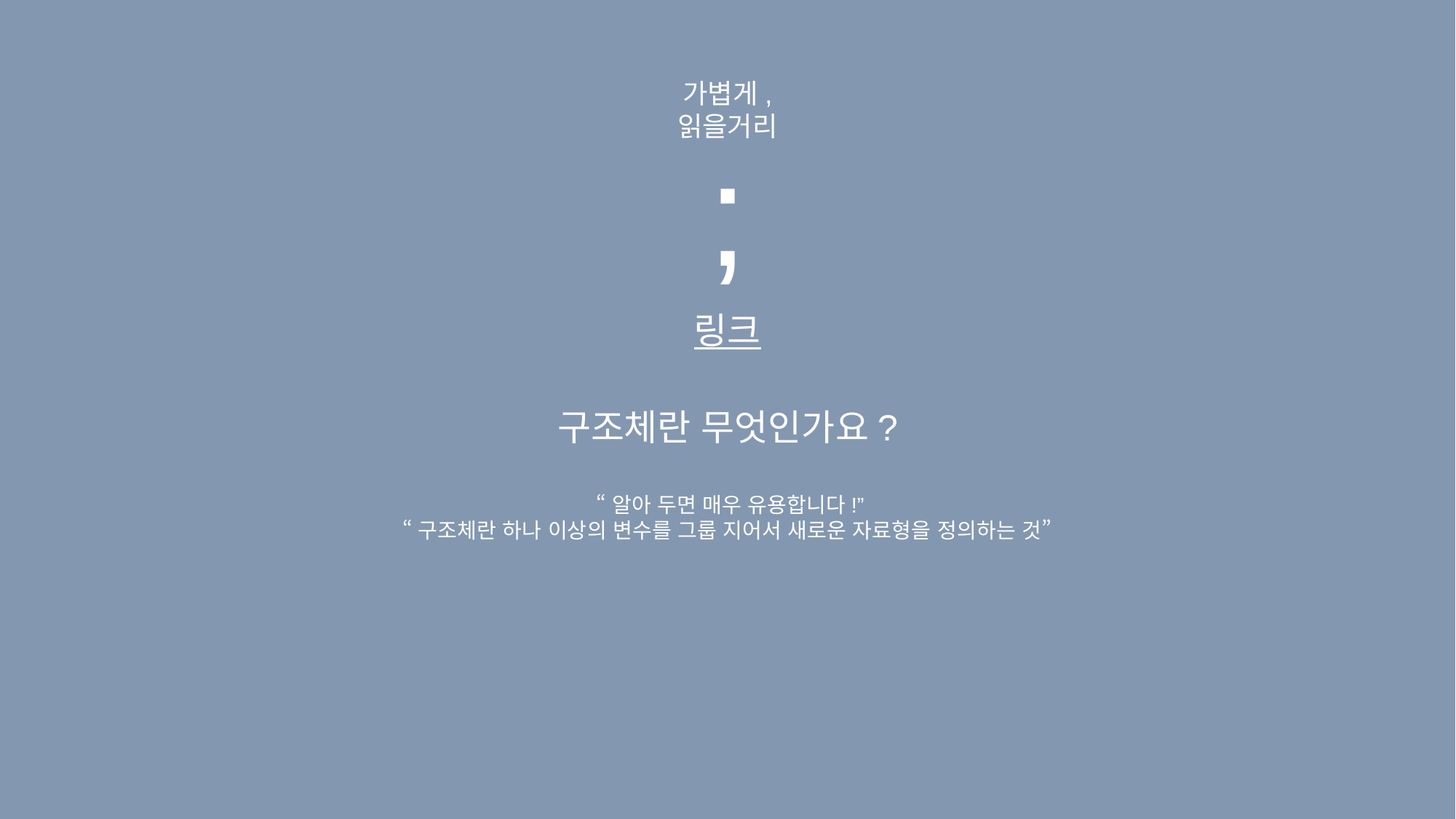

가볍게,
읽을거리
;
링크

구조체란 무엇인가요?

 “알아 두면 매우 유용합니다!”
“구조체란 하나 이상의 변수를 그룹 지어서 새로운 자료형을 정의하는 것”